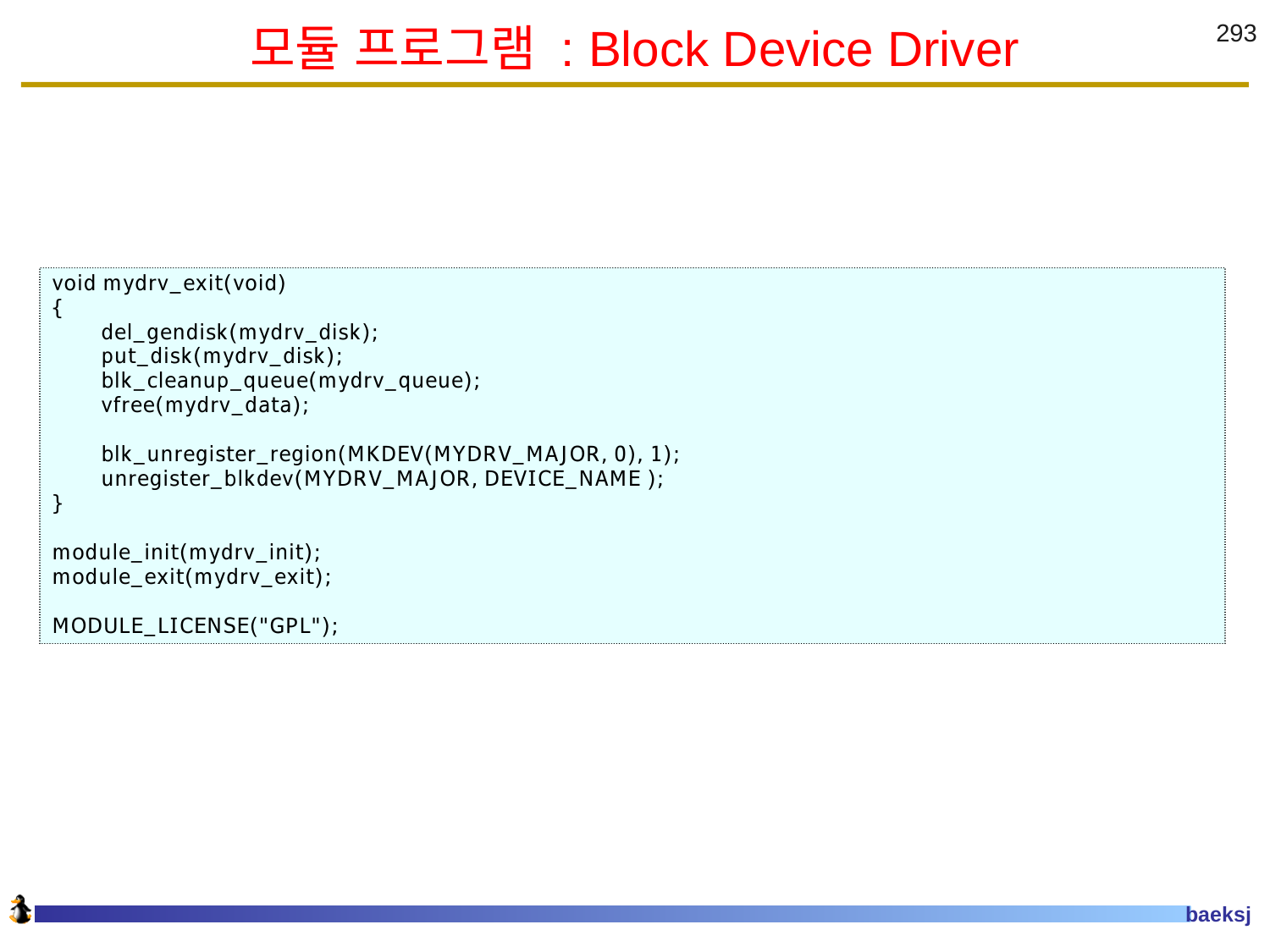

# 모듈 프로그램 : Block Device Driver
293

void mydrv_exit(void)
{
        del_gendisk(mydrv_disk);
        put_disk(mydrv_disk);
        blk_cleanup_queue(mydrv_queue);
        vfree(mydrv_data);

        blk_unregister_region(MKDEV(MYDRV_MAJOR, 0), 1);
        unregister_blkdev(MYDRV_MAJOR, DEVICE_NAME );
}

module_init(mydrv_init);
module_exit(mydrv_exit);

MODULE_LICENSE("GPL");